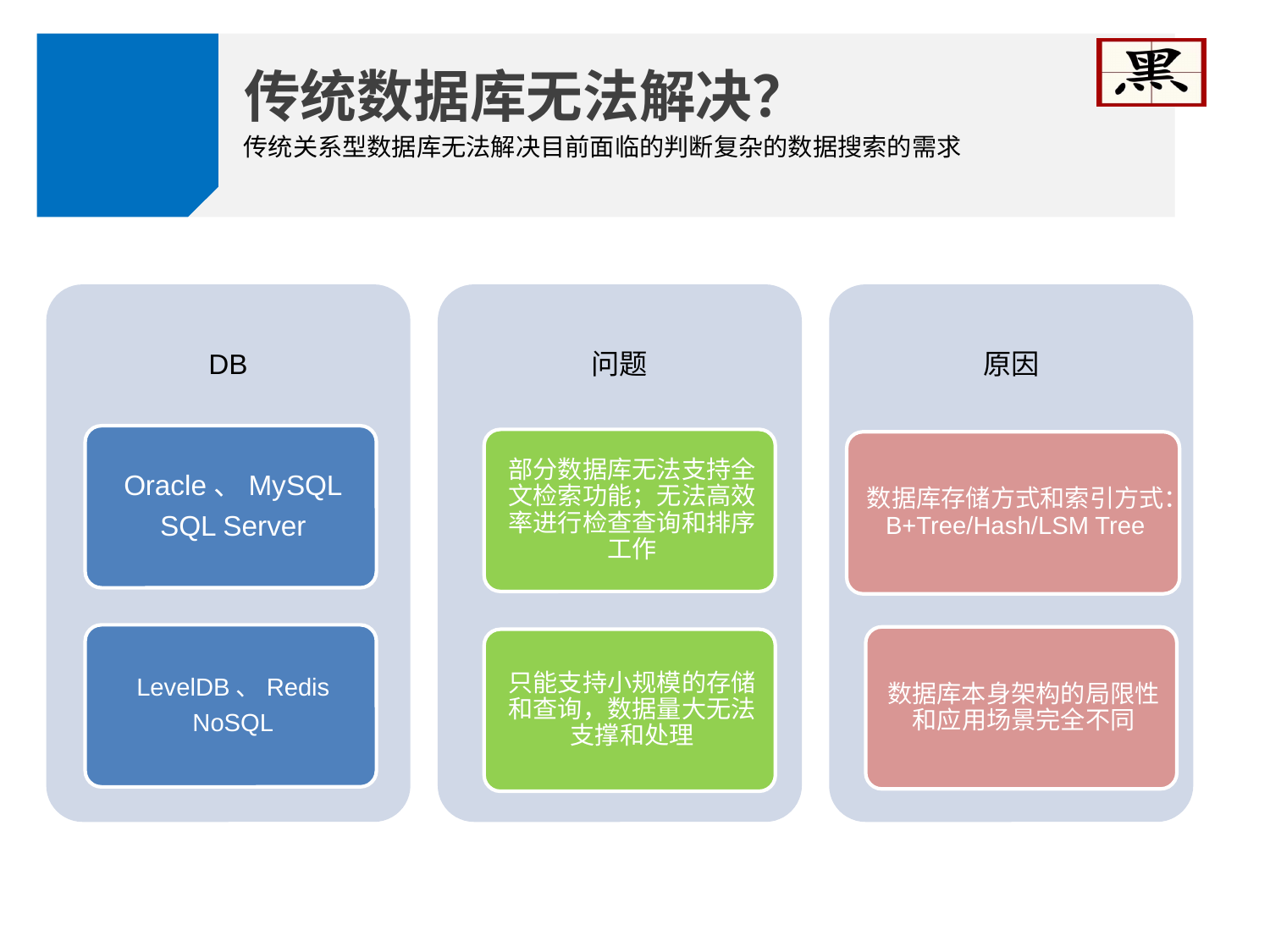

传统数据库无法解决？
传统关系型数据库无法解决目前面临的判断复杂的数据搜索的需求

DB
Oracle、MySQL
SQL Server
LevelDB、Redis
NoSQL
问题
只能支持小规模的存储和查询，数据量大无法支撑和处理
部分数据库无法支持全文检索功能；无法高效率进行检查查询和排序工作
原因
数据库存储方式和索引方式：B+Tree/Hash/LSM Tree
数据库本身架构的局限性和应用场景完全不同